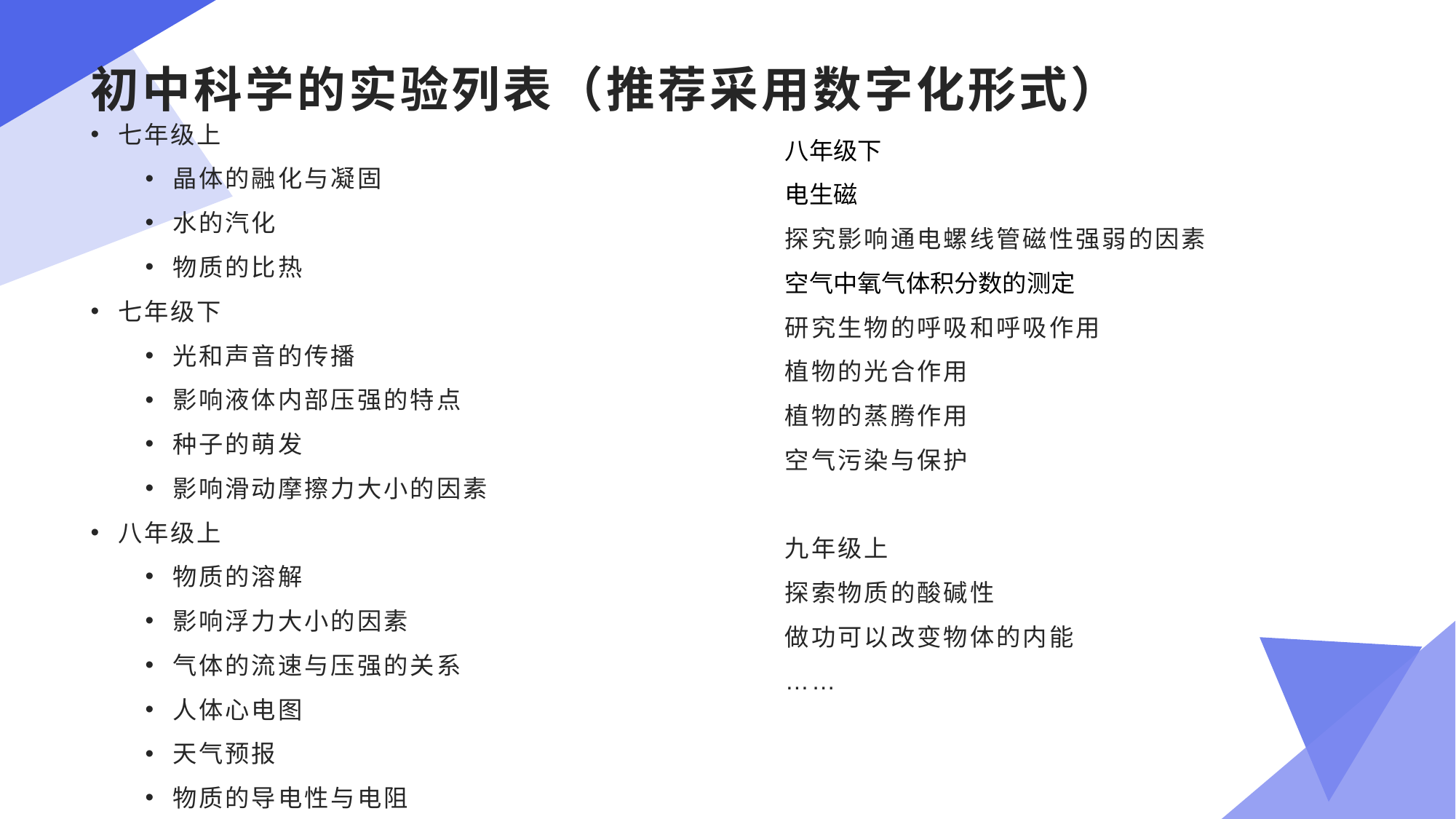

# 初中科学的实验列表（推荐采用数字化形式）
七年级上
晶体的融化与凝固
水的汽化
物质的比热
七年级下
光和声音的传播
影响液体内部压强的特点
种子的萌发
影响滑动摩擦力大小的因素
八年级上
物质的溶解
影响浮力大小的因素
气体的流速与压强的关系
人体心电图
天气预报
物质的导电性与电阻

八年级下
电生磁
探究影响通电螺线管磁性强弱的因素
空气中氧气体积分数的测定
研究生物的呼吸和呼吸作用
植物的光合作用
植物的蒸腾作用
空气污染与保护

九年级上
探索物质的酸碱性
做功可以改变物体的内能
……